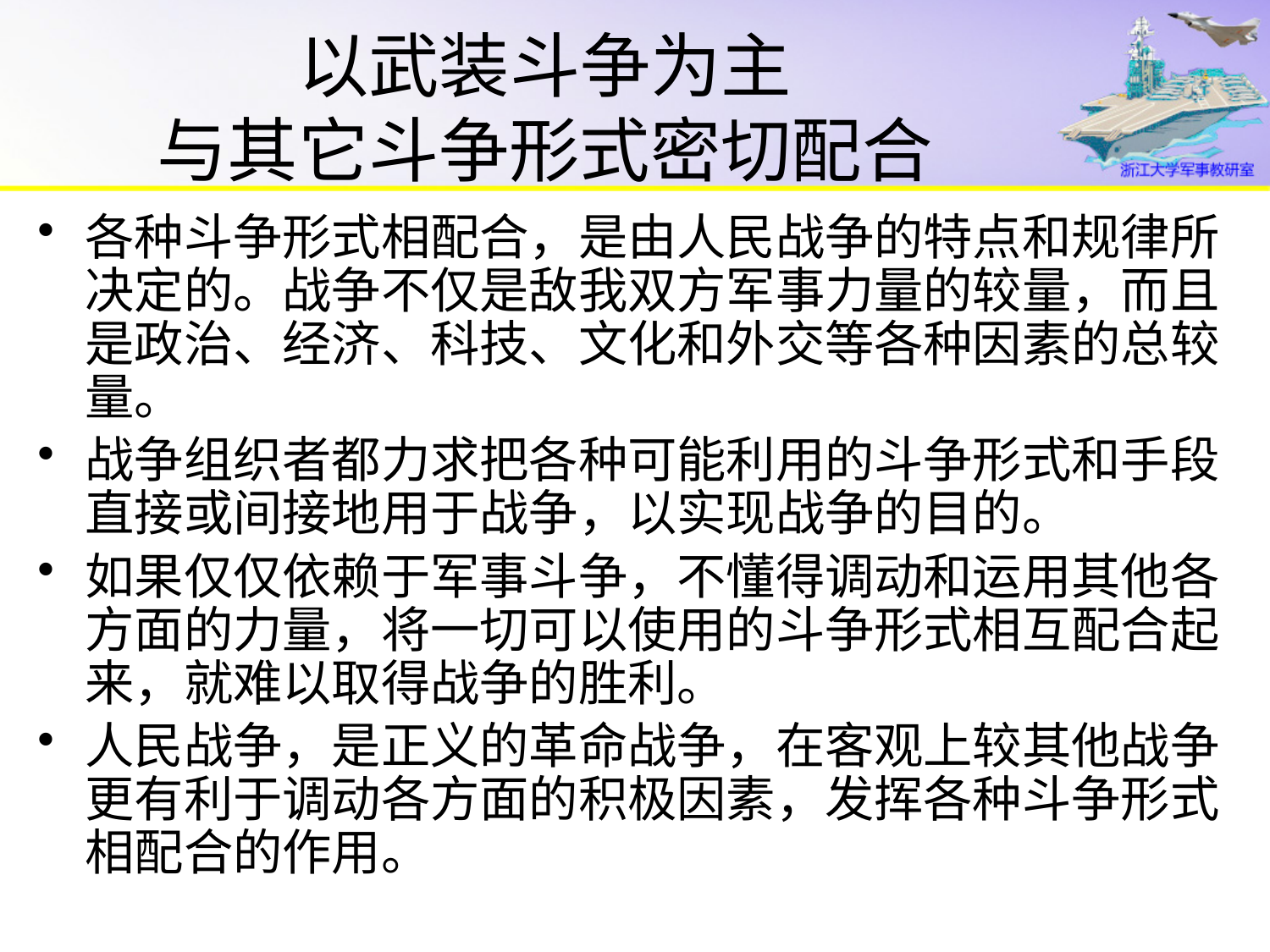

# 以武装斗争为主 与其它斗争形式密切配合
各种斗争形式相配合，是由人民战争的特点和规律所决定的。战争不仅是敌我双方军事力量的较量，而且是政治、经济、科技、文化和外交等各种因素的总较量。
战争组织者都力求把各种可能利用的斗争形式和手段直接或间接地用于战争，以实现战争的目的。
如果仅仅依赖于军事斗争，不懂得调动和运用其他各方面的力量，将一切可以使用的斗争形式相互配合起来，就难以取得战争的胜利。
人民战争，是正义的革命战争，在客观上较其他战争更有利于调动各方面的积极因素，发挥各种斗争形式相配合的作用。